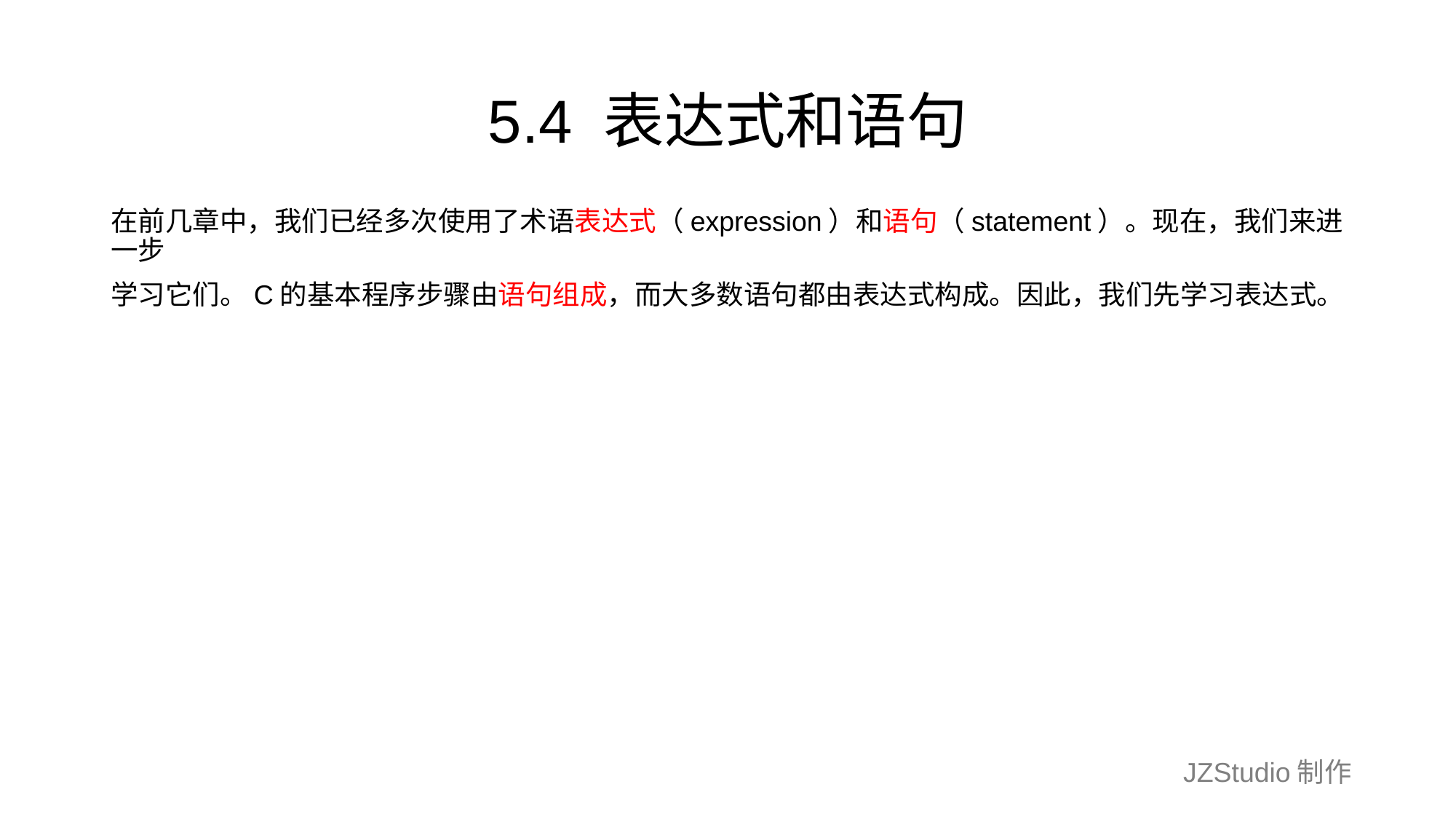

# 5.4 表达式和语句
在前几章中，我们已经多次使用了术语表达式（expression）和语句（statement）。现在，我们来进一步
学习它们。C的基本程序步骤由语句组成，而大多数语句都由表达式构成。因此，我们先学习表达式。